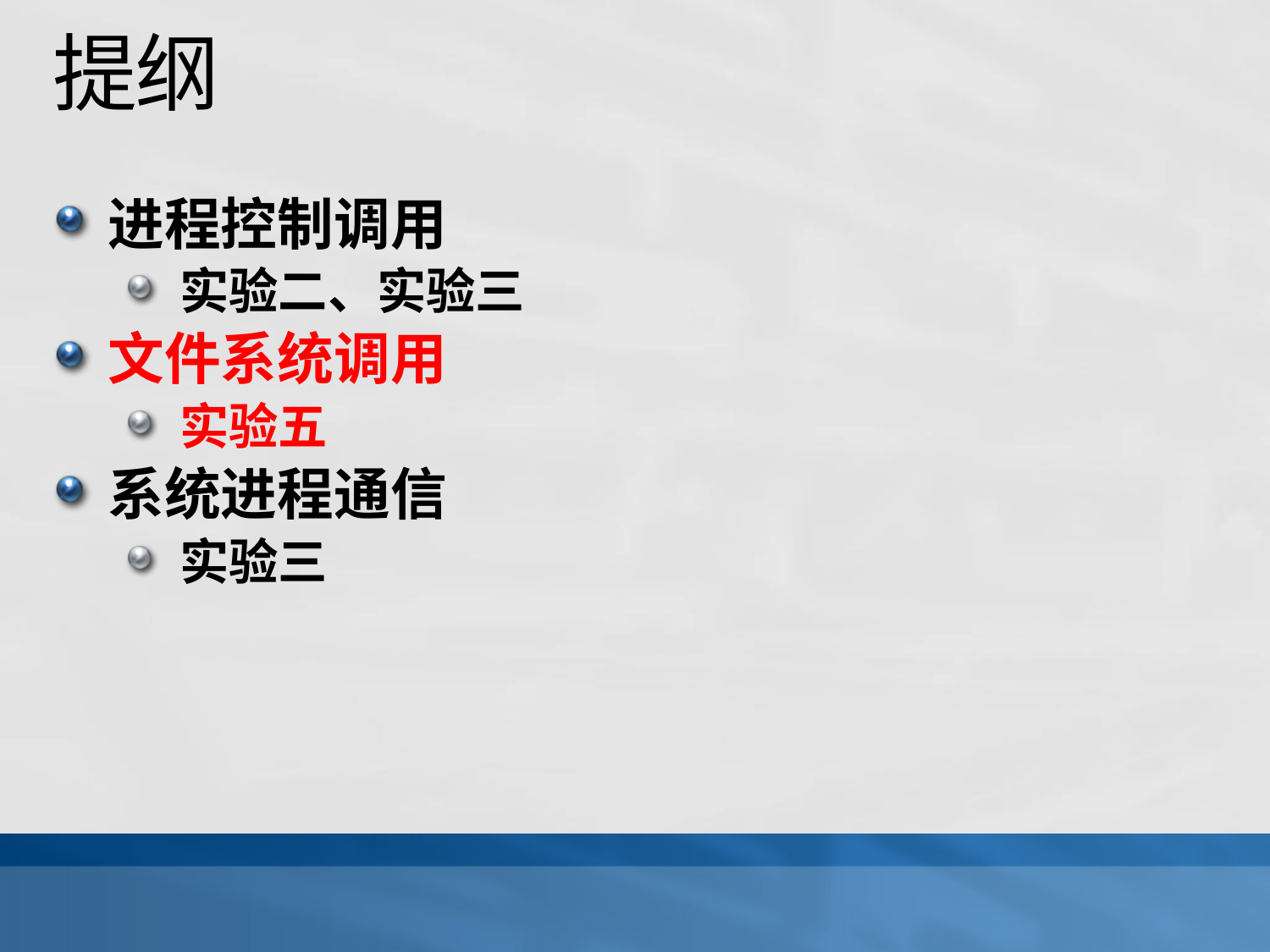

# 提纲
进程控制调用
实验二、实验三
文件系统调用
实验五
系统进程通信
实验三